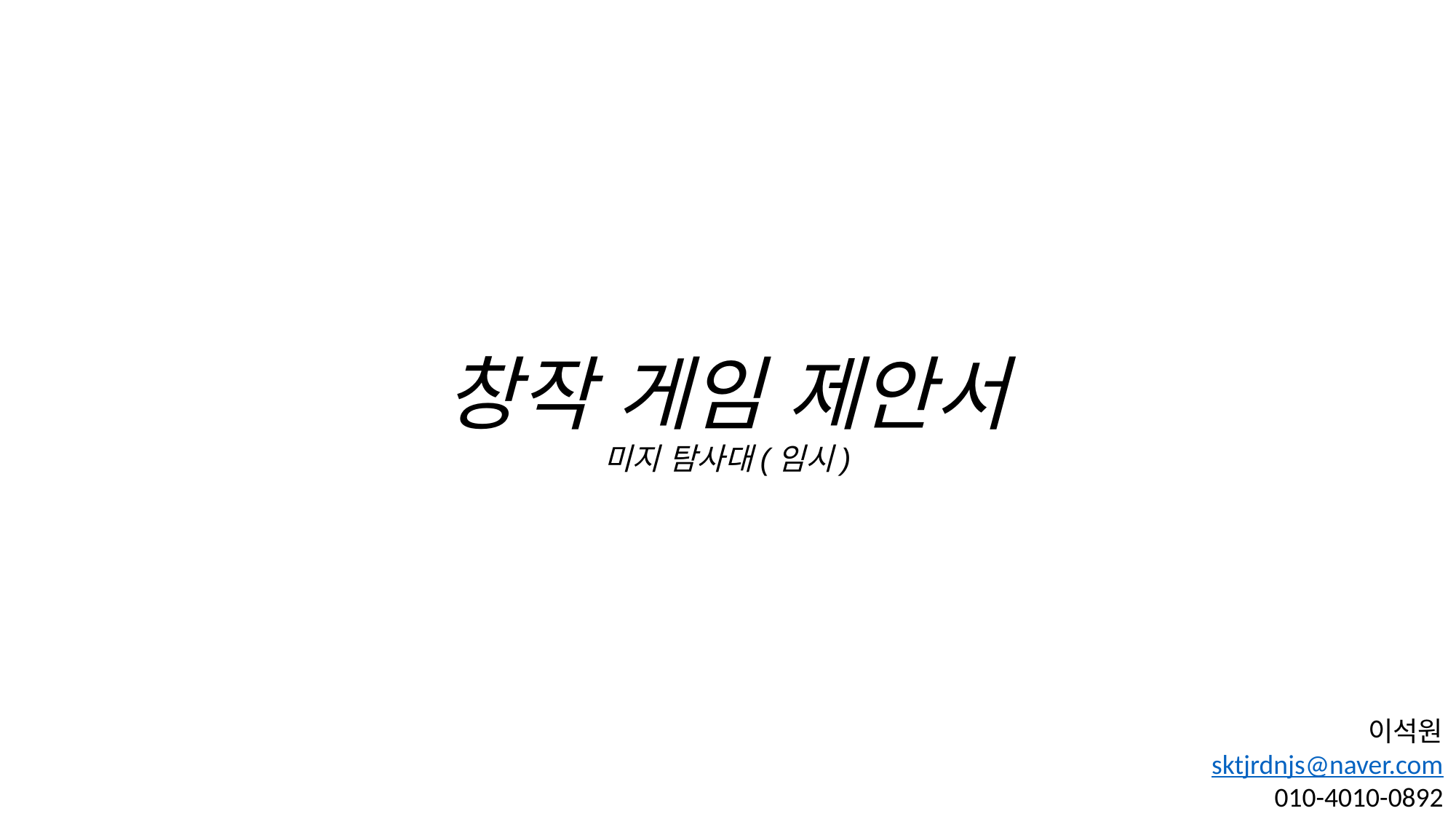

창작 게임 제안서
미지 탐사대(임시)
이석원
sktjrdnjs@naver.com
010-4010-0892